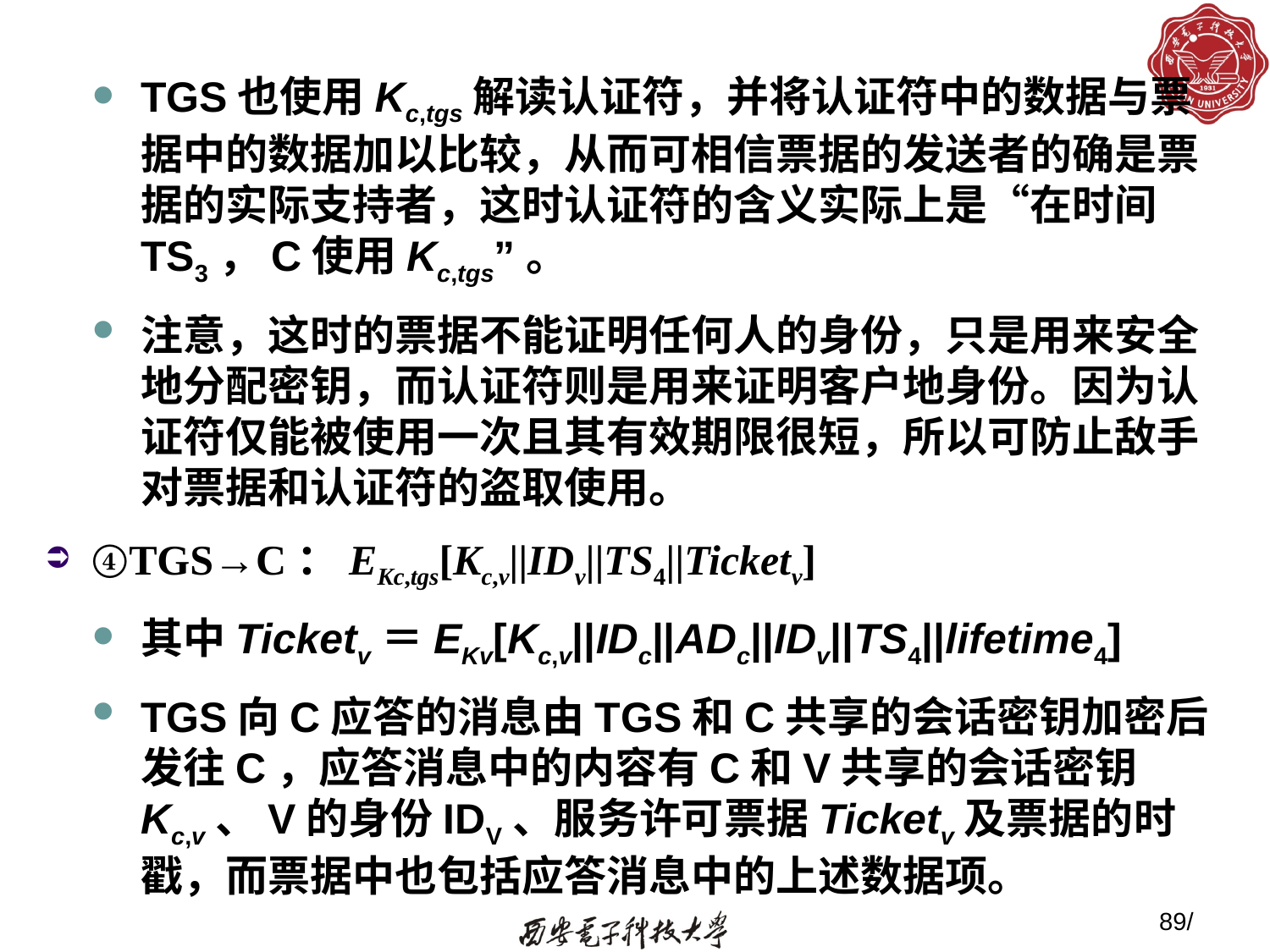

TGS也使用Kc,tgs解读认证符，并将认证符中的数据与票据中的数据加以比较，从而可相信票据的发送者的确是票据的实际支持者，这时认证符的含义实际上是“在时间TS3，C使用Kc,tgs”。
注意，这时的票据不能证明任何人的身份，只是用来安全地分配密钥，而认证符则是用来证明客户地身份。因为认证符仅能被使用一次且其有效期限很短，所以可防止敌手对票据和认证符的盗取使用。
④TGS→C：EKc,tgs[Kc,v||IDv||TS4||Ticketv]
其中Ticketv＝EKv[Kc,v||IDc||ADc||IDv||TS4||lifetime4]
TGS向C应答的消息由TGS和C共享的会话密钥加密后发往C，应答消息中的内容有C和V共享的会话密钥Kc,v、V的身份IDV、服务许可票据Ticketv及票据的时戳，而票据中也包括应答消息中的上述数据项。
89/